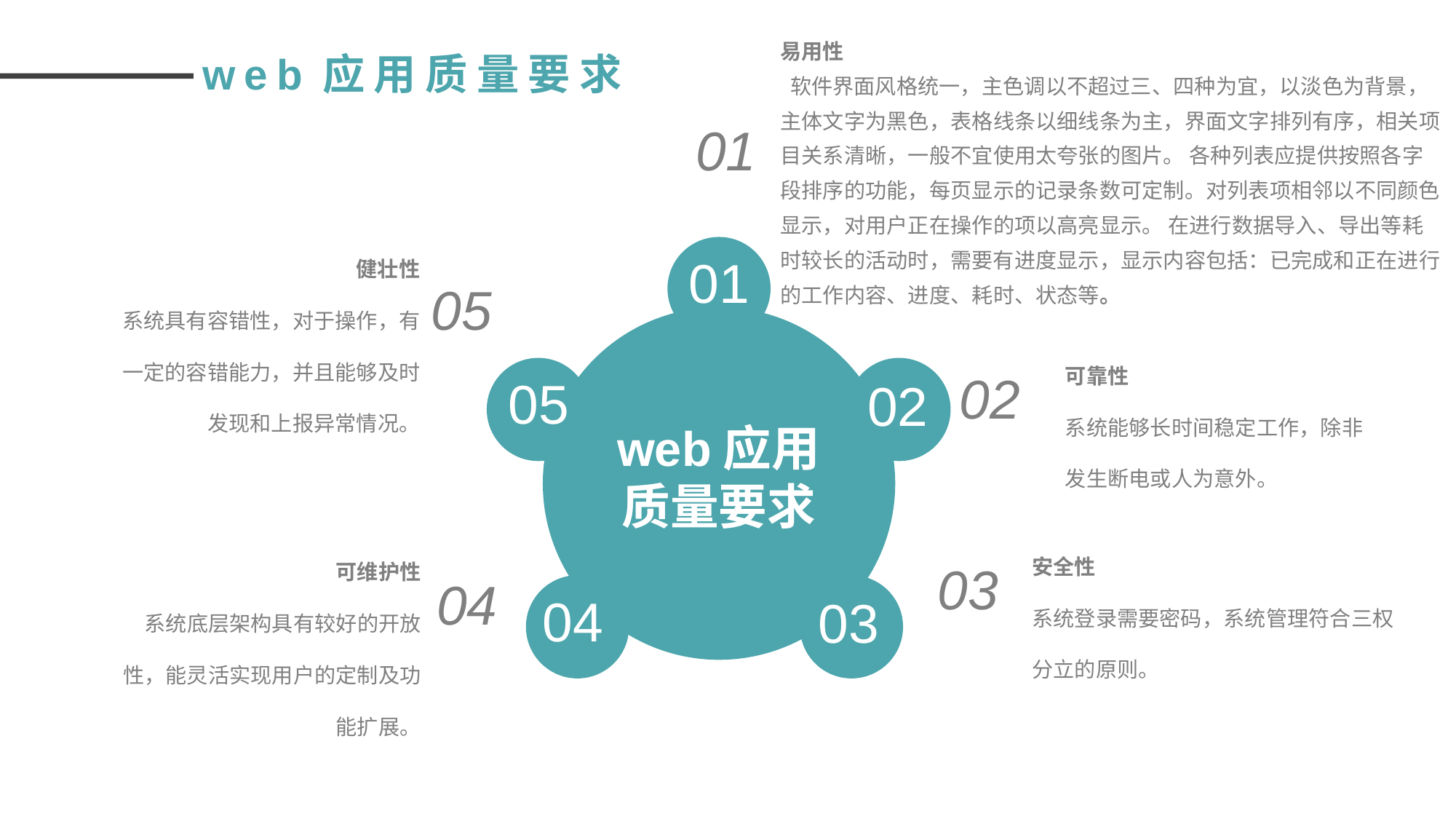

易用性
 软件界面风格统一，主色调以不超过三、四种为宜，以淡色为背景，主体文字为黑色，表格线条以细线条为主，界面文字排列有序，相关项目关系清晰，一般不宜使用太夸张的图片。 各种列表应提供按照各字段排序的功能，每页显示的记录条数可定制。对列表项相邻以不同颜色显示，对用户正在操作的项以高亮显示。 在进行数据导入、导出等耗时较长的活动时，需要有进度显示，显示内容包括：已完成和正在进行的工作内容、进度、耗时、状态等。
01
web应用质量要求

01
健壮性
系统具有容错性，对于操作，有一定的容错能力，并且能够及时发现和上报异常情况。
05

可靠性
系统能够长时间稳定工作，除非发生断电或人为意外。
02

05

02
web应用质量要求
安全性
系统登录需要密码，系统管理符合三权分立的原则。
03
可维护性
系统底层架构具有较好的开放性，能灵活实现用户的定制及功能扩展。
04

04

03